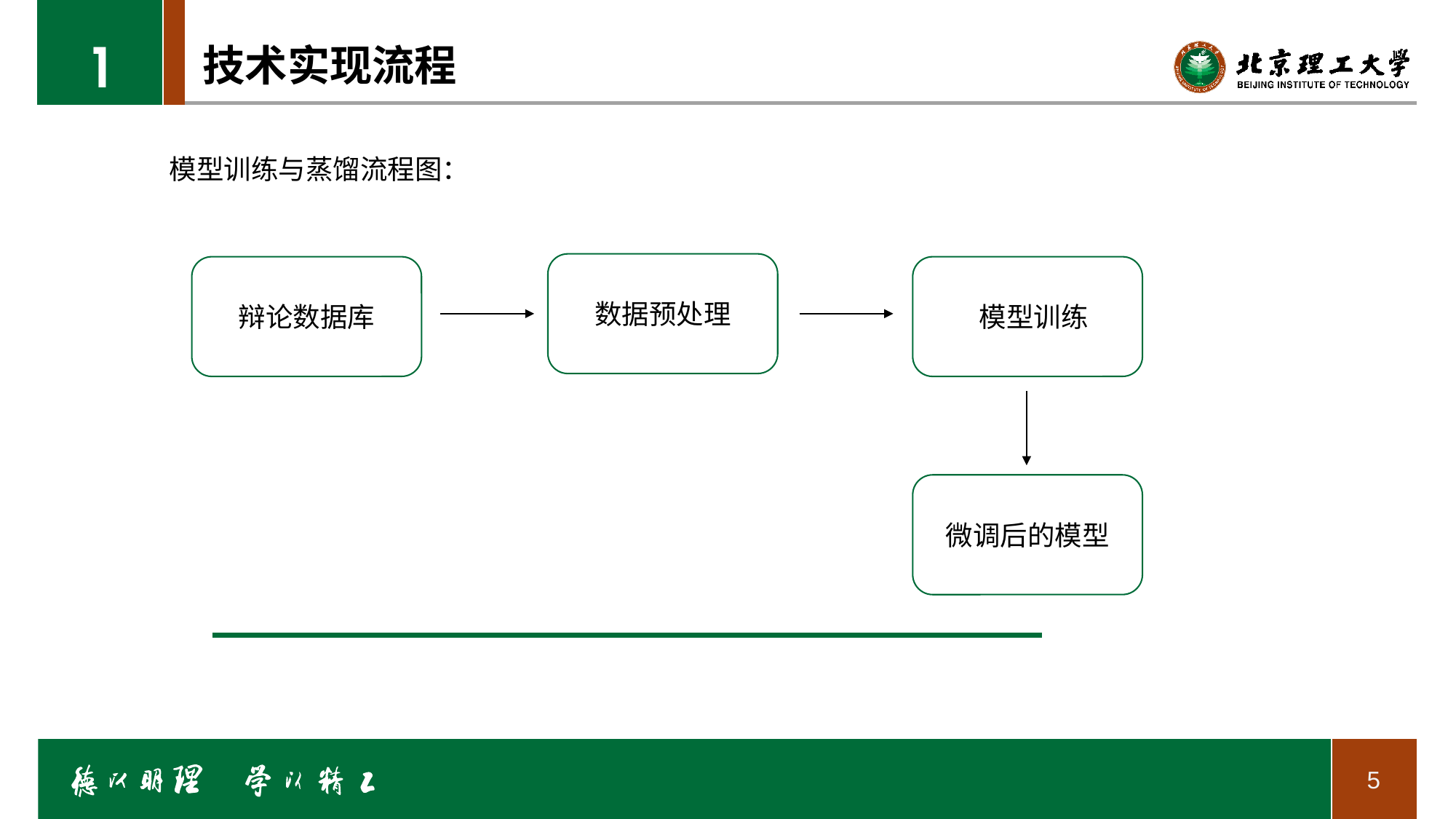

1
技术实现流程
模型训练与蒸馏流程图：
数据预处理
辩论数据库
 模型训练
微调后的模型